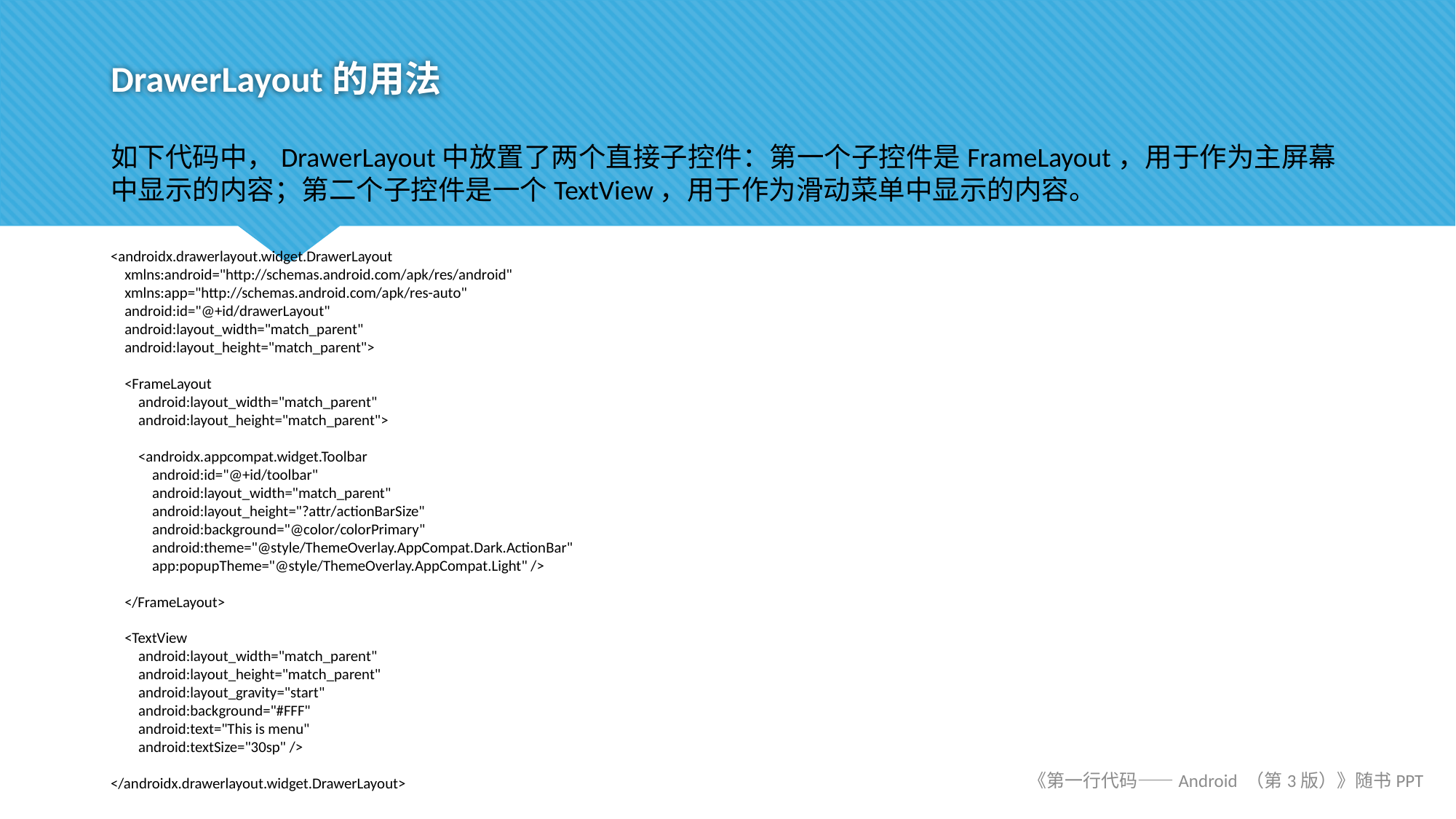

# DrawerLayout的用法
如下代码中，DrawerLayout中放置了两个直接子控件：第一个子控件是FrameLayout，用于作为主屏幕中显示的内容；第二个子控件是一个TextView，用于作为滑动菜单中显示的内容。
<androidx.drawerlayout.widget.DrawerLayout
    xmlns:android="http://schemas.android.com/apk/res/android"
    xmlns:app="http://schemas.android.com/apk/res-auto"
    android:id="@+id/drawerLayout"
    android:layout_width="match_parent"
    android:layout_height="match_parent">

    <FrameLayout
        android:layout_width="match_parent"
        android:layout_height="match_parent">

        <androidx.appcompat.widget.Toolbar
            android:id="@+id/toolbar"
            android:layout_width="match_parent"
            android:layout_height="?attr/actionBarSize"
            android:background="@color/colorPrimary"
            android:theme="@style/ThemeOverlay.AppCompat.Dark.ActionBar"
            app:popupTheme="@style/ThemeOverlay.AppCompat.Light" />

    </FrameLayout>

    <TextView
        android:layout_width="match_parent"
        android:layout_height="match_parent"
        android:layout_gravity="start"
        android:background="#FFF"
        android:text="This is menu"
        android:textSize="30sp" />

</androidx.drawerlayout.widget.DrawerLayout>